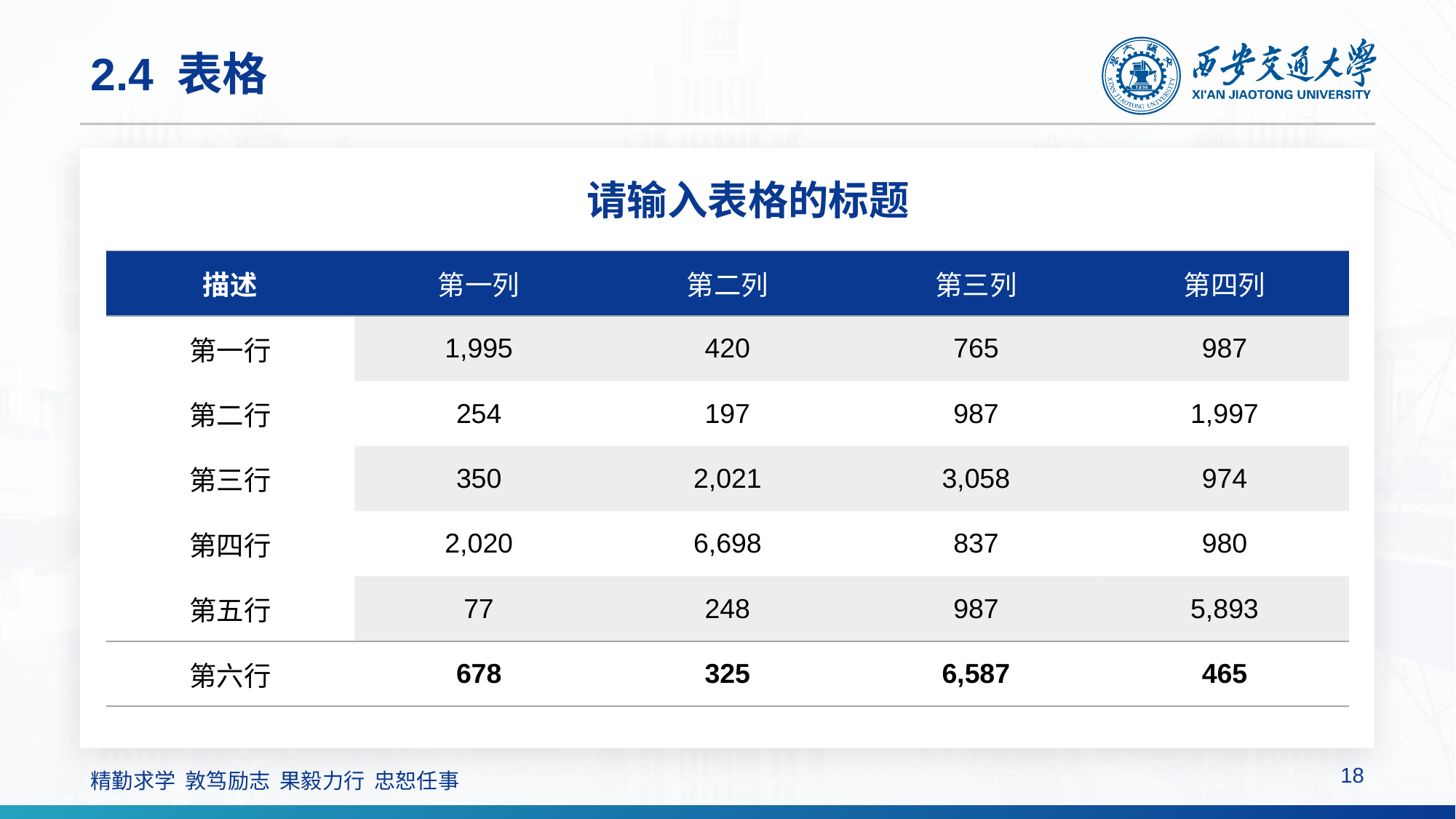

# 2.4 表格

请输入表格的标题
| 描述 | 第一列 | 第二列 | 第三列 | 第四列 |
| --- | --- | --- | --- | --- |
| 第一行 | 1,995 | 420 | 765 | 987 |
| 第二行 | 254 | 197 | 987 | 1,997 |
| 第三行 | 350 | 2,021 | 3,058 | 974 |
| 第四行 | 2,020 | 6,698 | 837 | 980 |
| 第五行 | 77 | 248 | 987 | 5,893 |
| 第六行 | 678 | 325 | 6,587 | 465 |
18